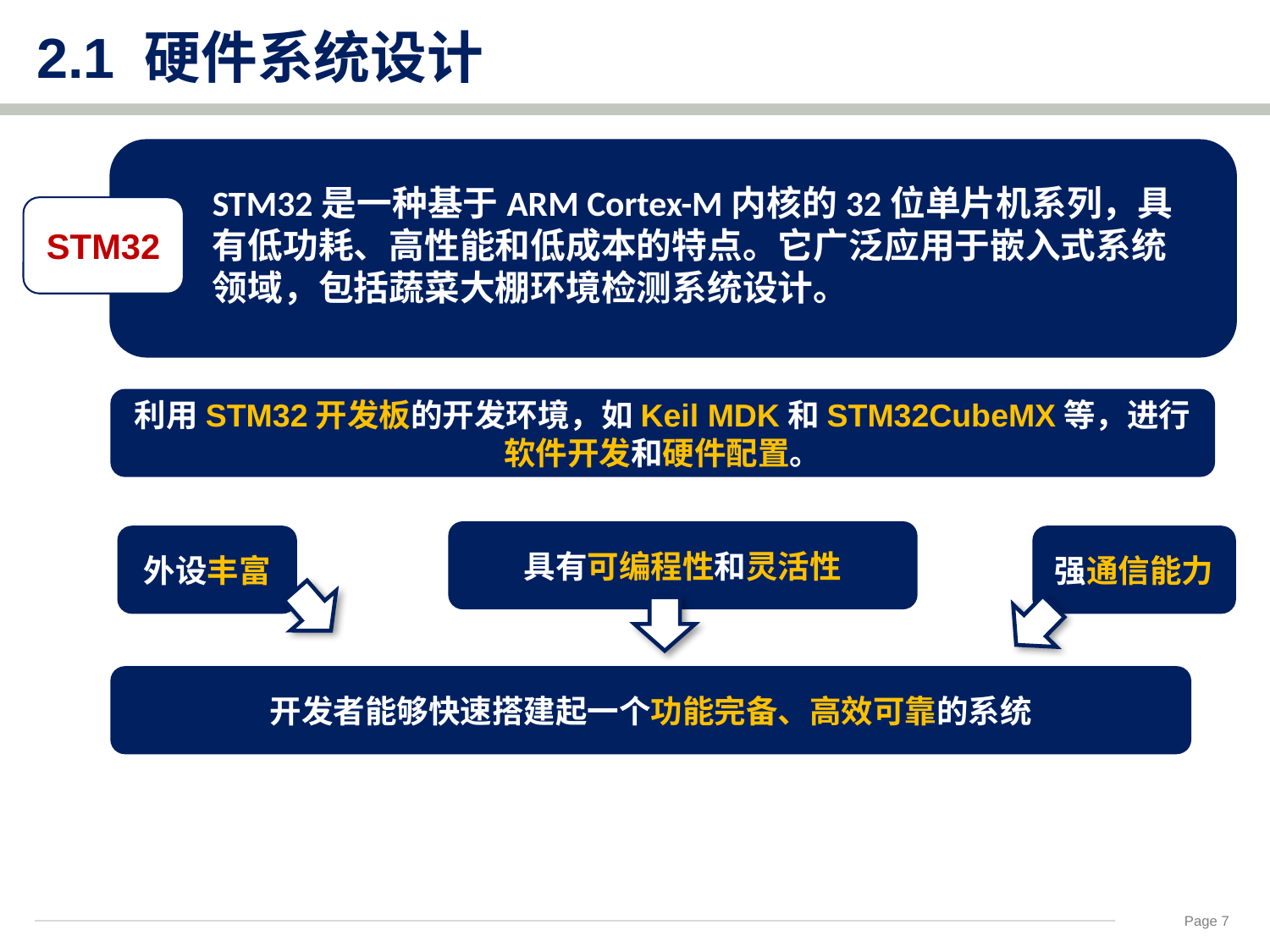

2.1 硬件系统设计

STM32是一种基于ARM Cortex-M内核的32位单片机系列，具有低功耗、高性能和低成本的特点。它广泛应用于嵌入式系统领域，包括蔬菜大棚环境检测系统设计。
通过对目标声源的捕获处理进行定位搜寻及周围环境监视
STM32
利用STM32开发板的开发环境，如Keil MDK和STM32CubeMX等，进行软件开发和硬件配置。
具有可编程性和灵活性
强通信能力
外设丰富

开发者能够快速搭建起一个功能完备、高效可靠的系统